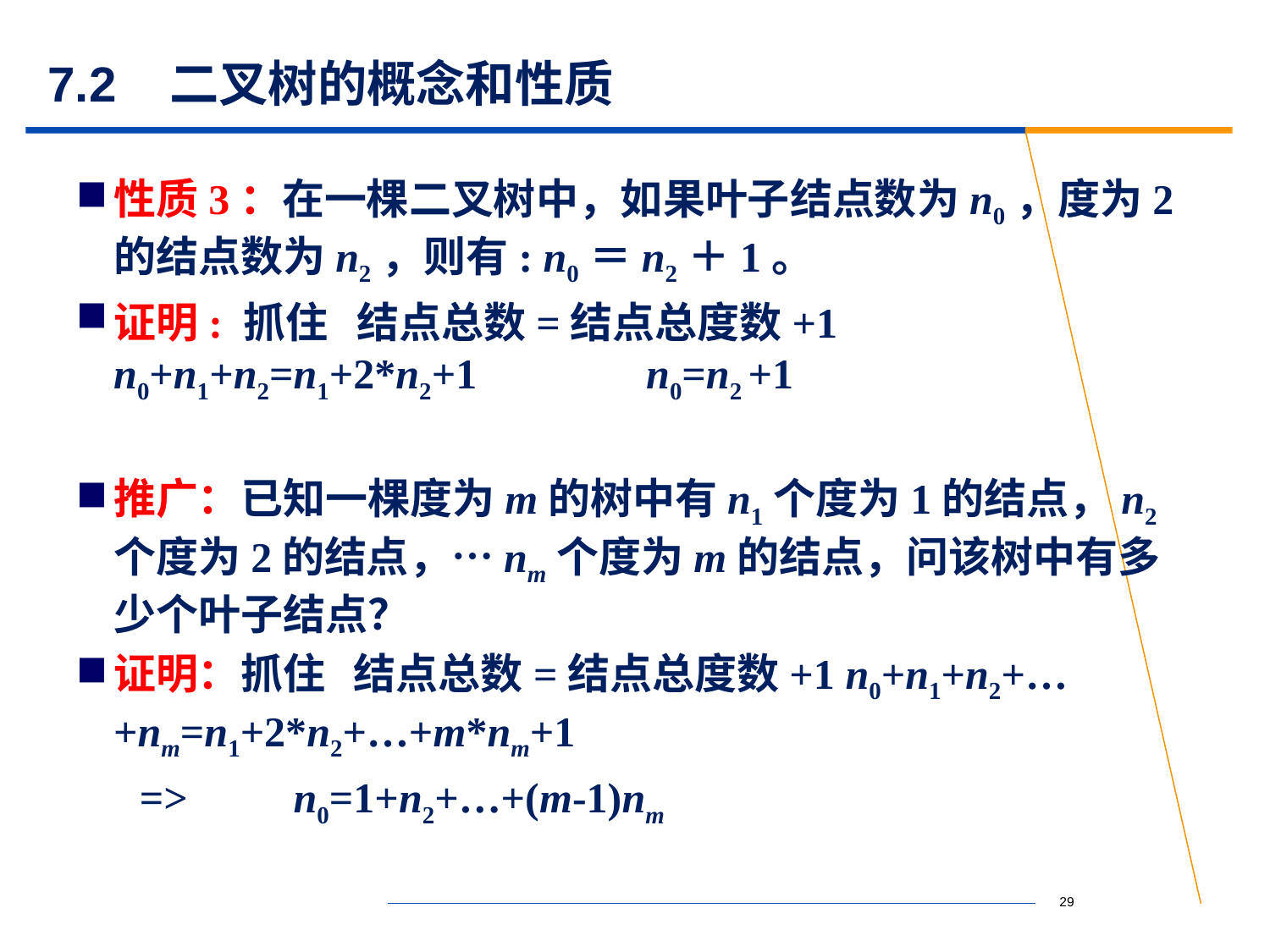

# 7.2   二叉树的概念和性质
性质3：在一棵二叉树中，如果叶子结点数为n0，度为2的结点数为n2，则有: n0＝n2＋1。
证明: 抓住   结点总数=结点总度数+1
n0+n1+n2=n1+2*n2+1                n0=n2 +1

推广：已知一棵度为m的树中有n1个度为1的结点，n2个度为2的结点，…nm个度为m的结点，问该树中有多少个叶子结点？
证明：抓住   结点总数=结点总度数+1 n0+n1+n2+…+nm=n1+2*n2+…+m*nm+1
      =>          n0=1+n2+…+(m-1)nm